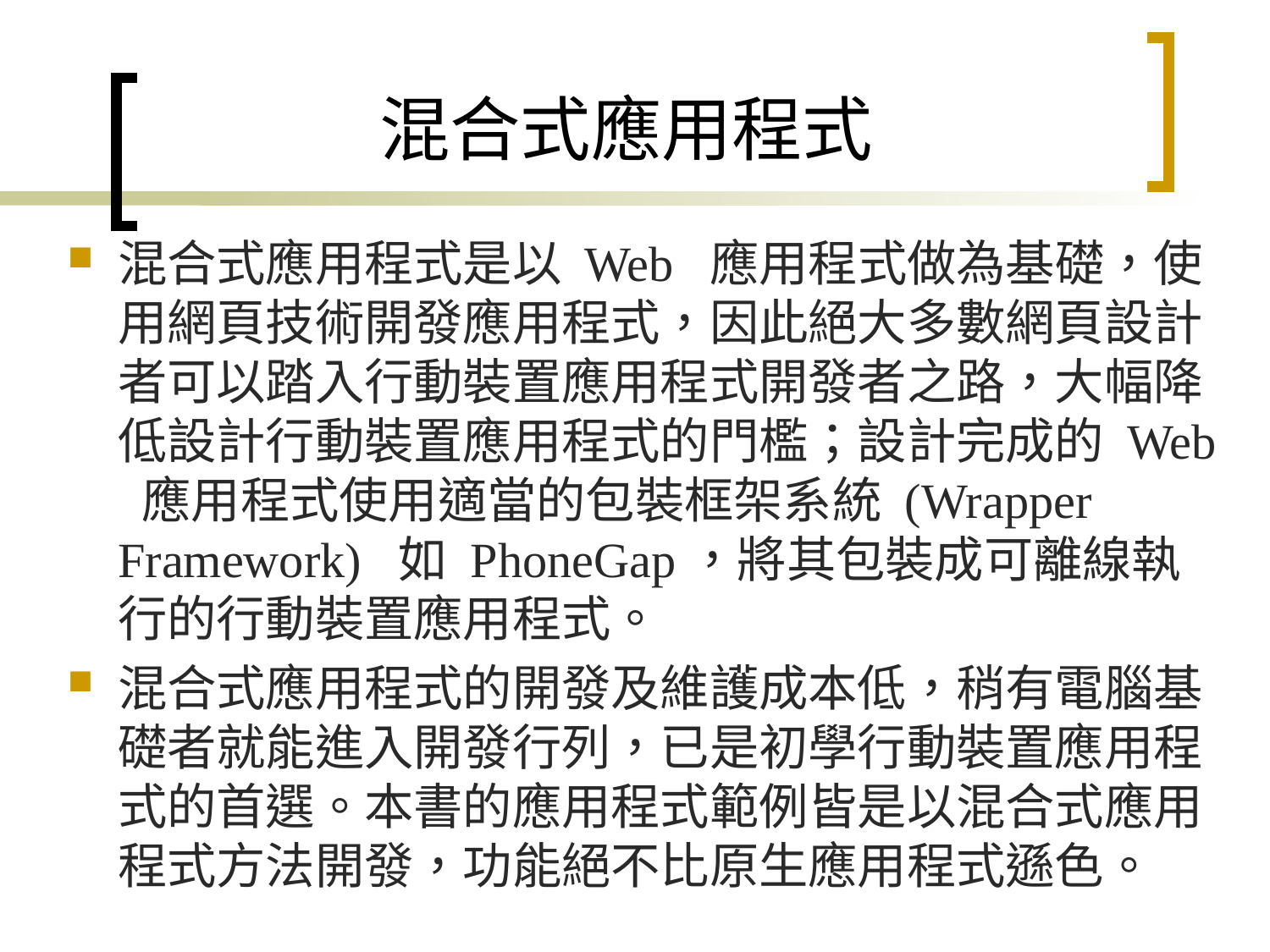

# 混合式應用程式
混合式應用程式是以 Web  應用程式做為基礎，使用網頁技術開發應用程式，因此絕大多數網頁設計者可以踏入行動裝置應用程式開發者之路，大幅降低設計行動裝置應用程式的門檻；設計完成的 Web  應用程式使用適當的包裝框架系統 (Wrapper Framework)  如 PhoneGap，將其包裝成可離線執行的行動裝置應用程式。
混合式應用程式的開發及維護成本低，稍有電腦基礎者就能進入開發行列，已是初學行動裝置應用程式的首選。本書的應用程式範例皆是以混合式應用程式方法開發，功能絕不比原生應用程式遜色。